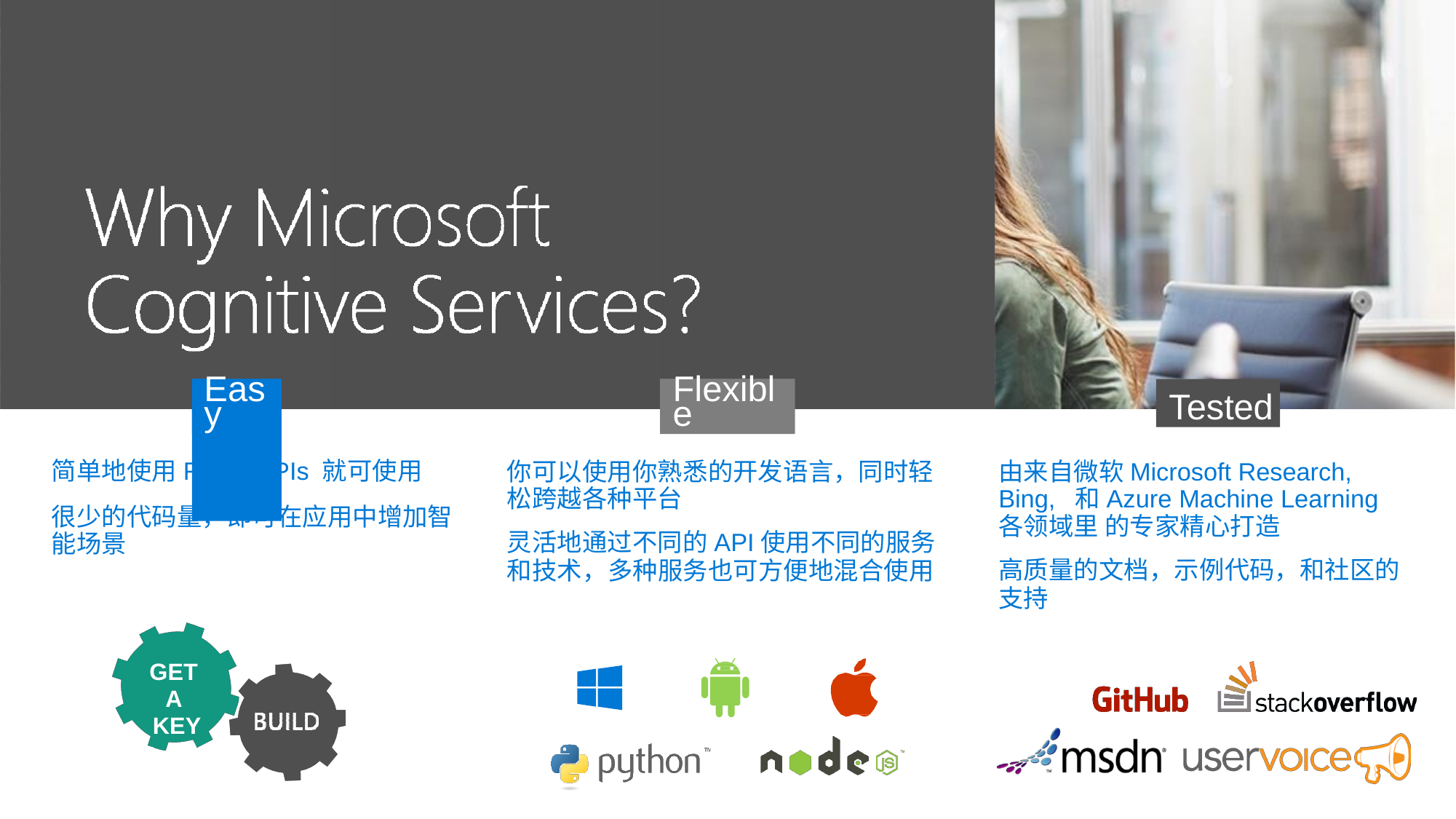

# Easy

Flexible
Tested
简单地使用REST APIs 就可使用
很少的代码量，即可在应用中增加智 能场景
你可以使用你熟悉的开发语言，同时轻 松跨越各种平台
灵活地通过不同的API使用不同的服务
和技术，多种服务也可方便地混合使用
由来自微软Microsoft Research, Bing,  和Azure Machine Learning各领域里 的专家精心打造
高质量的文档，示例代码，和社区的
支持

GET A
KEY